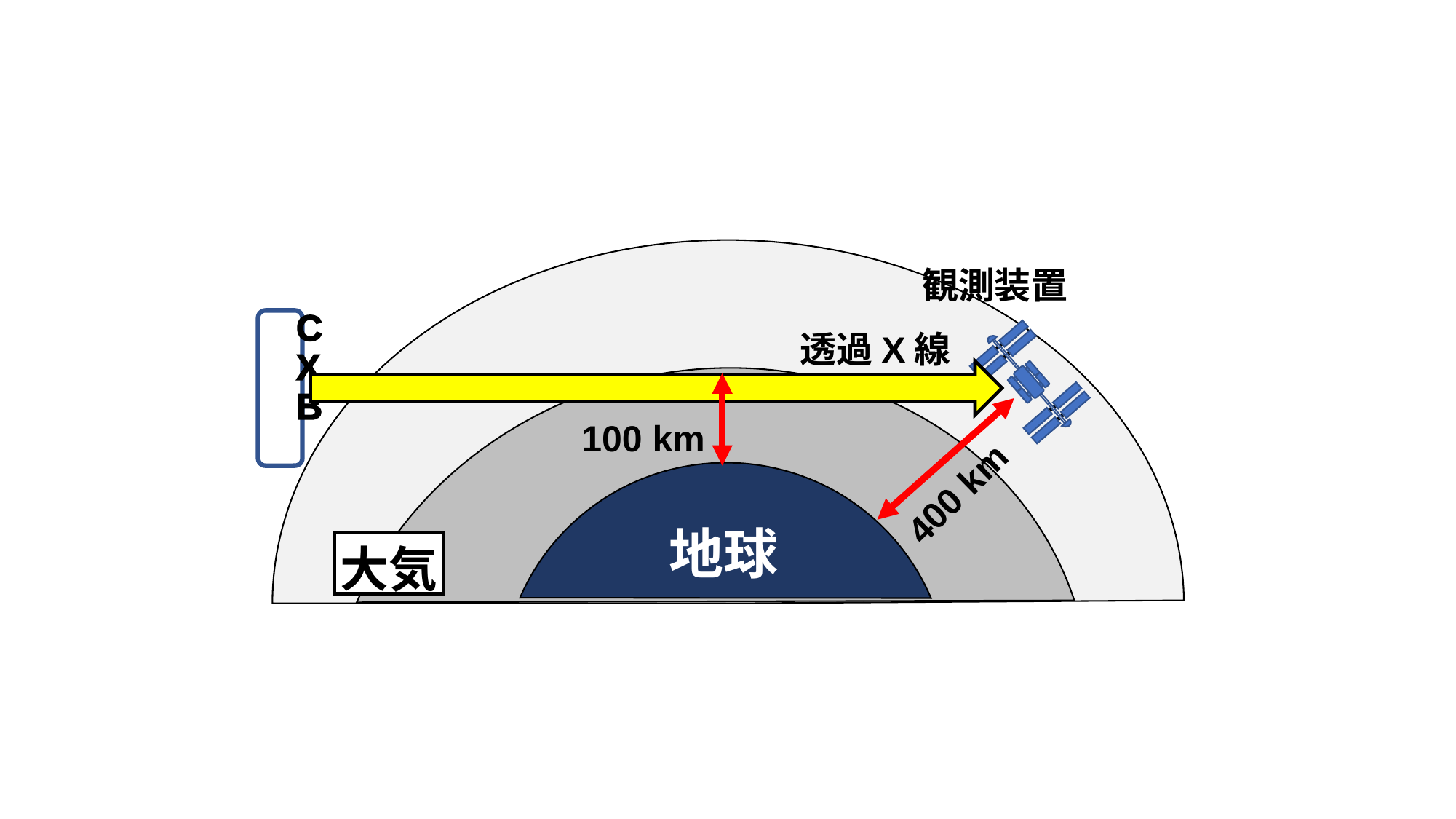

観測装置
CXB

透過X線

地球

100 km
400 km

大気